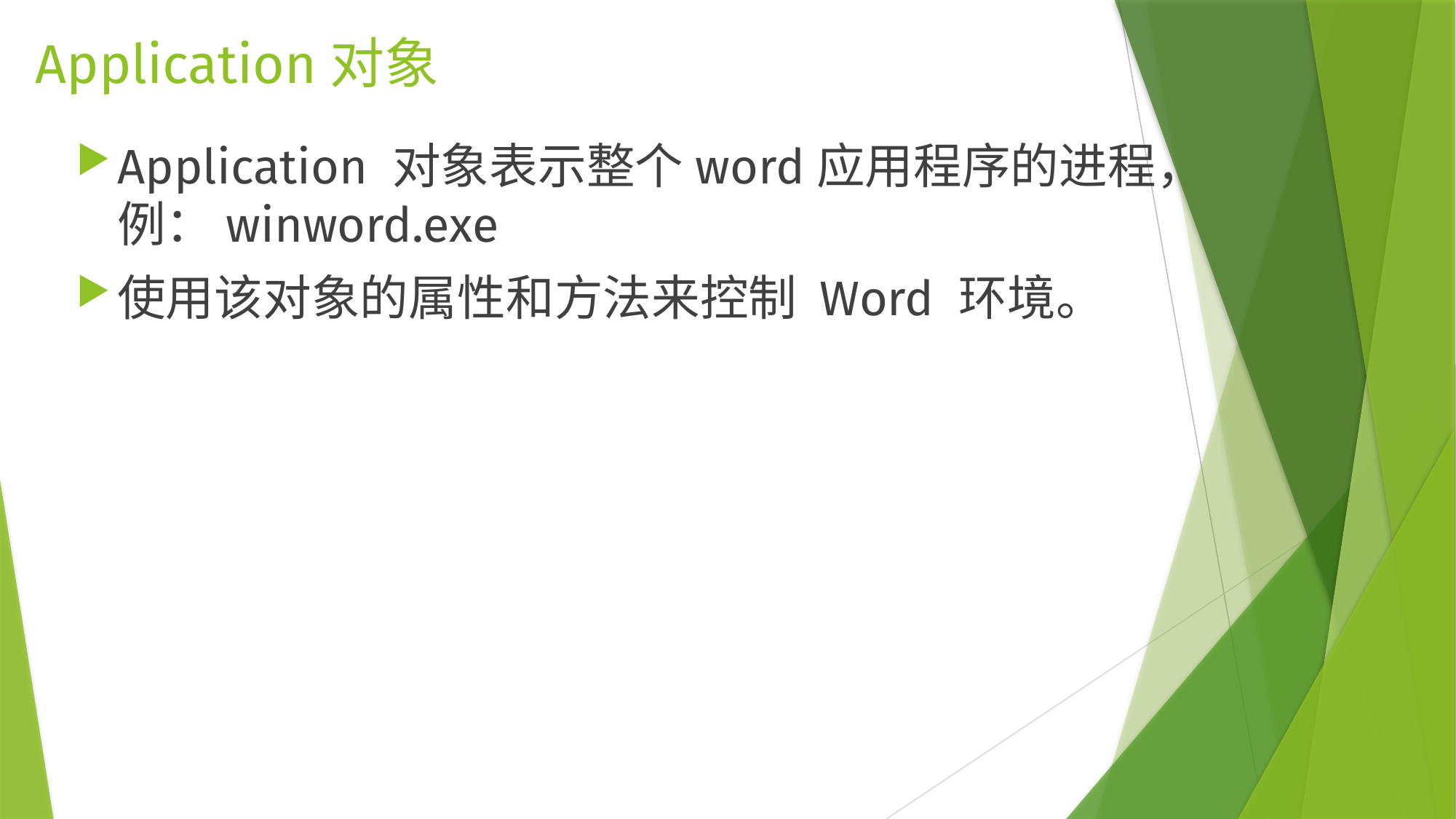

# Application对象
Application 对象表示整个word应用程序的进程，例：winword.exe
使用该对象的属性和方法来控制 Word 环境。